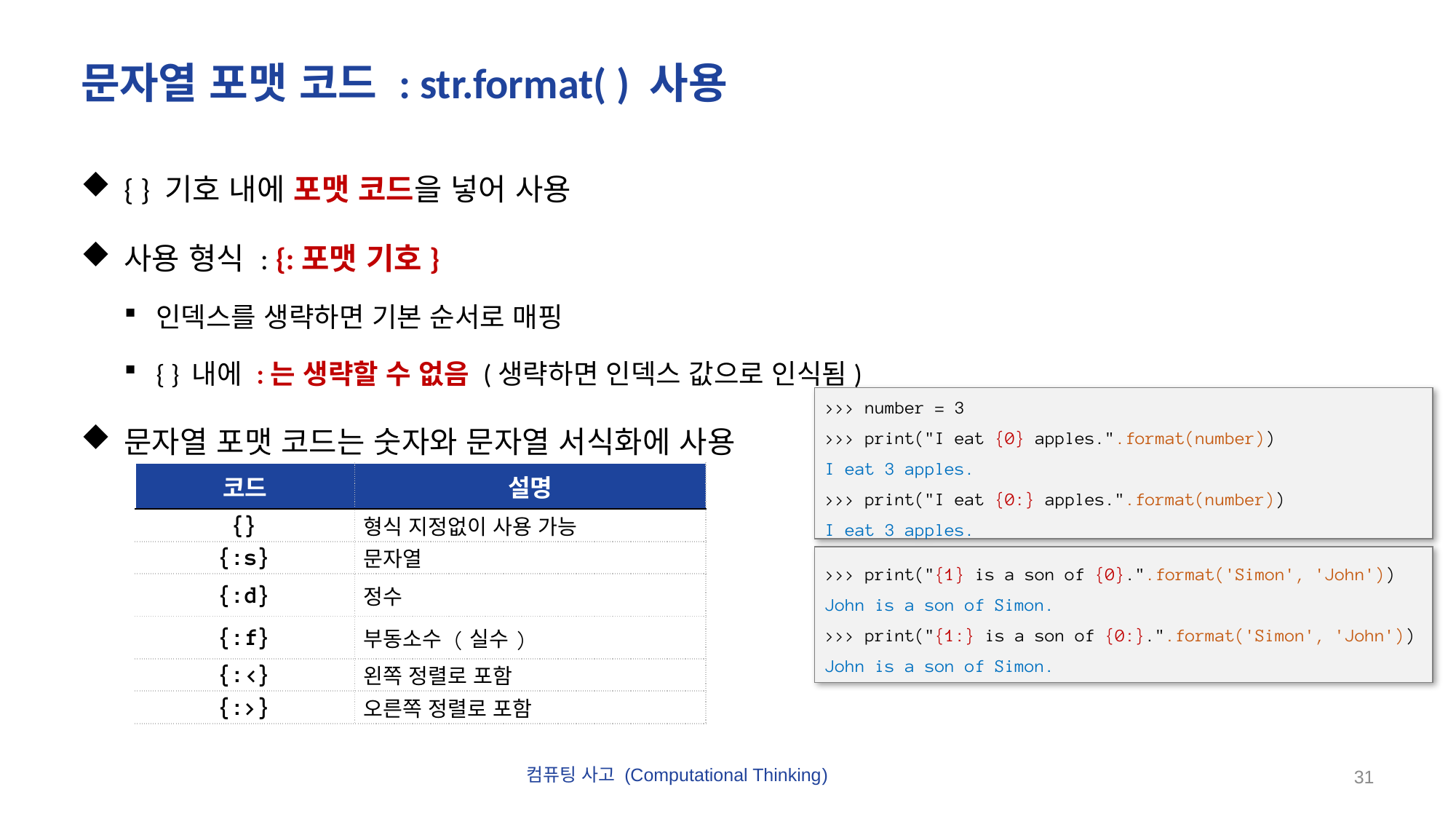

# 문자열 포맷 코드 : str.format( ) 사용
{ } 기호 내에 포맷 코드을 넣어 사용
사용 형식 : {:포맷 기호}
인덱스를 생략하면 기본 순서로 매핑
{ } 내에 :는 생략할 수 없음 (생략하면 인덱스 값으로 인식됨)
문자열 포맷 코드는 숫자와 문자열 서식화에 사용
>>> number = 3
>>> print("I eat {0} apples.".format(number))
I eat 3 apples.
>>> print("I eat {0:} apples.".format(number))
I eat 3 apples.
| 코드 | 설명 |
| --- | --- |
| {} | 형식 지정없이 사용 가능 |
| {:s} | 문자열 |
| {:d} | 정수 |
| {:f} | 부동소수 (실수) |
| {:<} | 왼쪽 정렬로 포함 |
| {:>} | 오른쪽 정렬로 포함 |
>>> print("{1} is a son of {0}.".format('Simon', 'John'))
John is a son of Simon.
>>> print("{1:} is a son of {0:}.".format('Simon', 'John'))
John is a son of Simon.